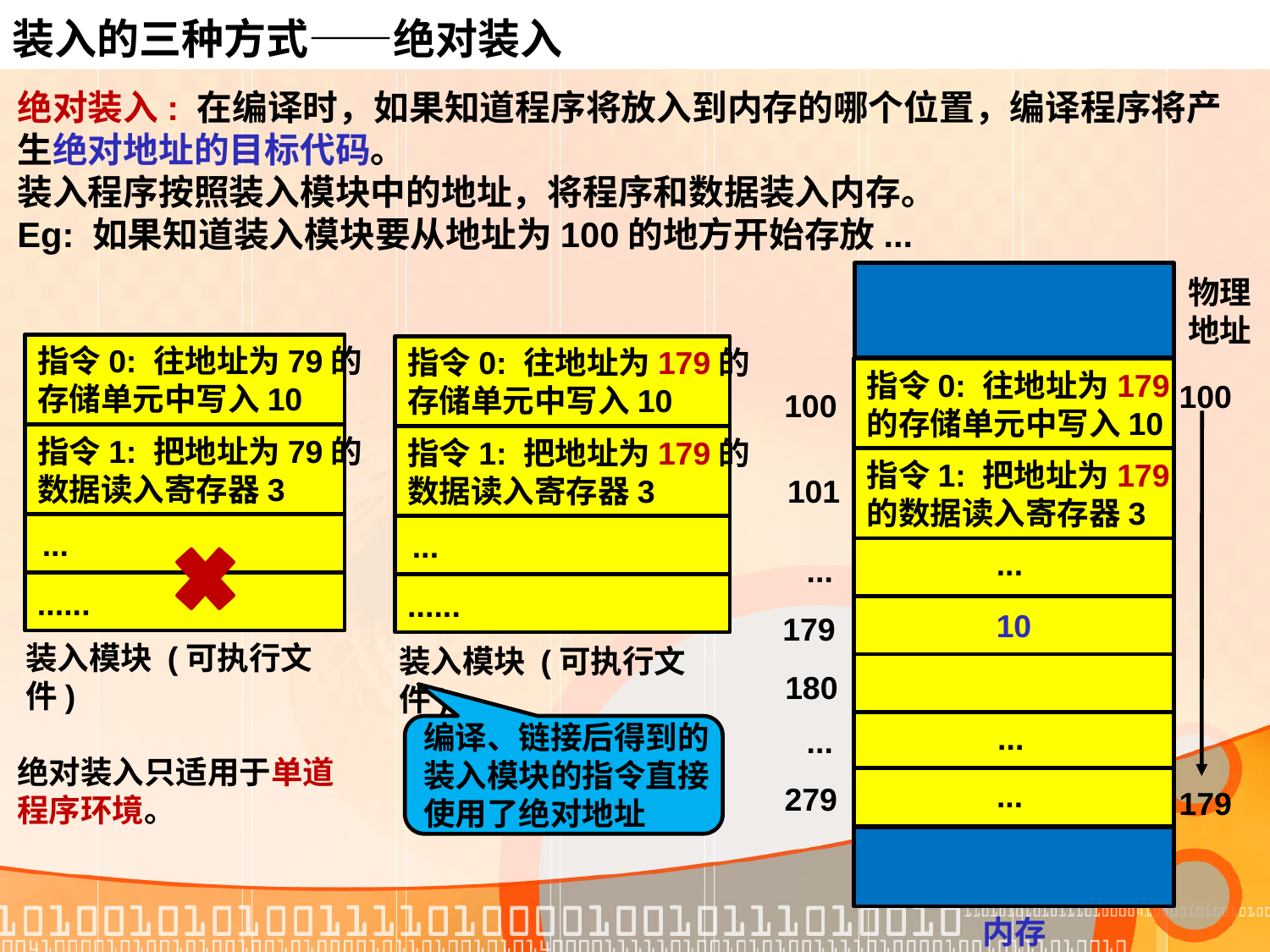

装入的三种方式——绝对装入
绝对装入: 在编译时，如果知道程序将放入到内存的哪个位置，编译程序将产生绝对地址的目标代码。
装入程序按照装入模块中的地址，将程序和数据装入内存。
Eg: 如果知道装入模块要从地址为100的地方开始存放...

物理
地址
指令0: 往地址为79的
存储单元中写入10
指令0: 往地址为179的
存储单元中写入10
指令0: 往地址为179
的存储单元中写入10
100
100
指令1: 把地址为79的
数据读入寄存器3
指令1: 把地址为179的
数据读入寄存器3
指令1: 把地址为179
的数据读入寄存器3
101

...
...

...

...

......
......
10
179
装入模块 (可执行文件)
装入模块 (可执行文件)

180

...
编译、链接后得到的
装入模块的指令直接
使用了绝对地址
...
绝对装入只适用于单道程序环境。

...
279
179

内存